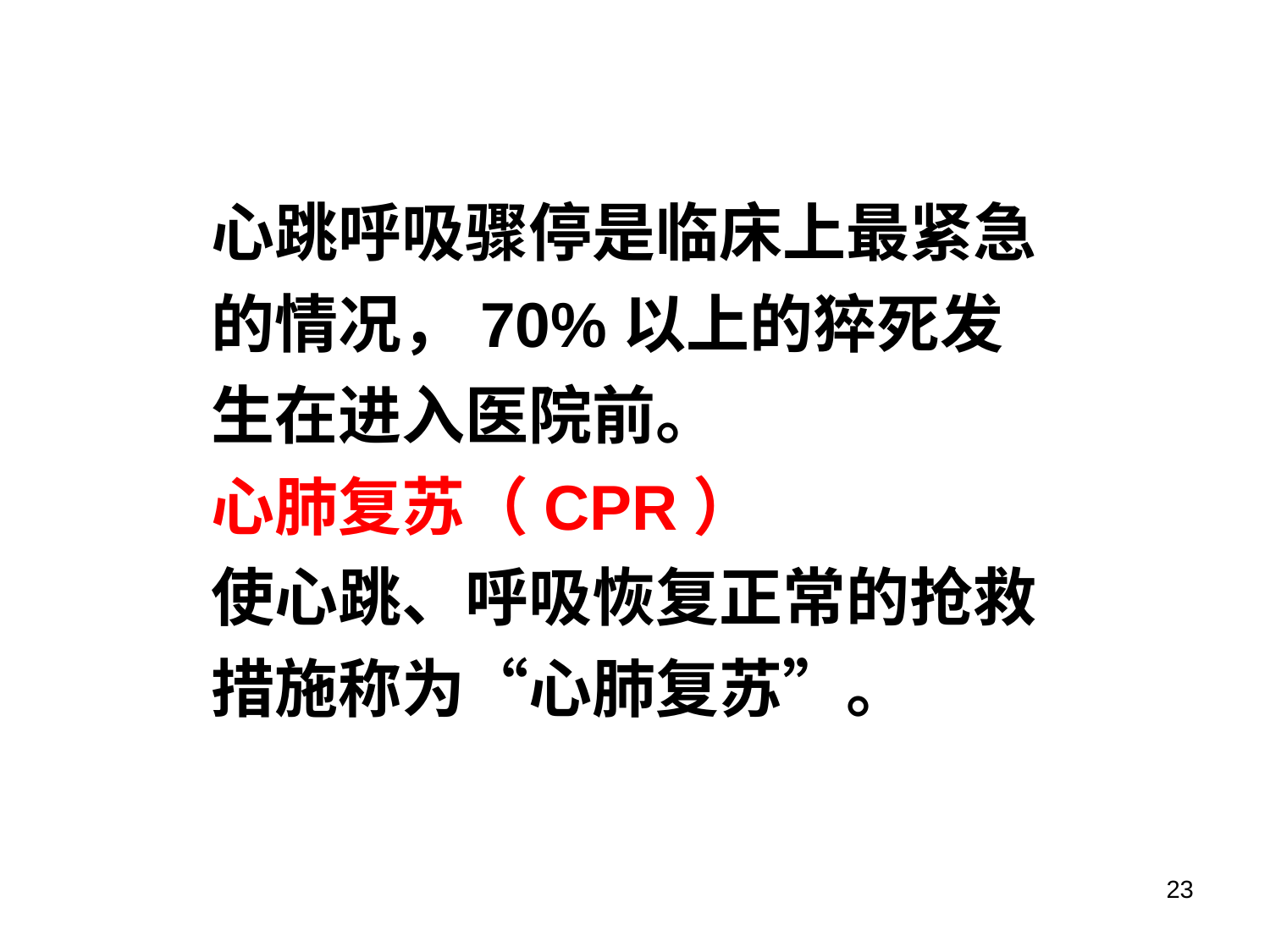

#
心跳呼吸骤停是临床上最紧急的情况，70%以上的猝死发生在进入医院前。
心肺复苏（CPR）
使心跳、呼吸恢复正常的抢救措施称为“心肺复苏”。
23